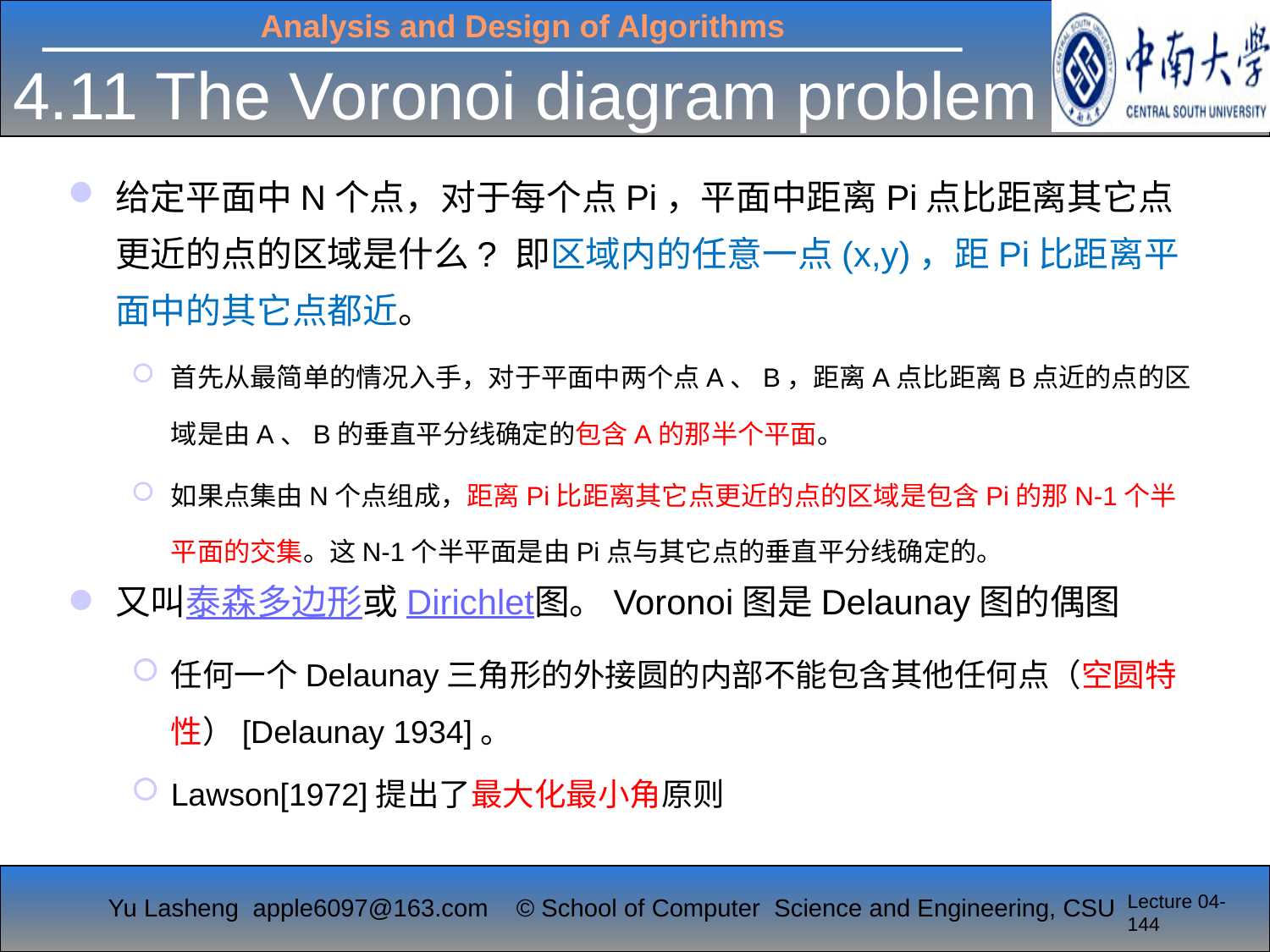

# 4.11 The Voronoi diagram problem
给定平面中N个点，对于每个点Pi，平面中距离Pi点比距离其它点更近的点的区域是什么? 即区域内的任意一点(x,y)，距Pi比距离平面中的其它点都近。
首先从最简单的情况入手，对于平面中两个点A、B，距离A点比距离B点近的点的区域是由A、B的垂直平分线确定的包含A的那半个平面。
如果点集由N个点组成，距离Pi比距离其它点更近的点的区域是包含Pi的那N-1个半平面的交集。这N-1个半平面是由Pi点与其它点的垂直平分线确定的。
又叫泰森多边形或Dirichlet图。Voronoi图是Delaunay图的偶图
任何一个Delaunay三角形的外接圆的内部不能包含其他任何点（空圆特性）[Delaunay 1934]。
Lawson[1972]提出了最大化最小角原则

Lecture 04-144